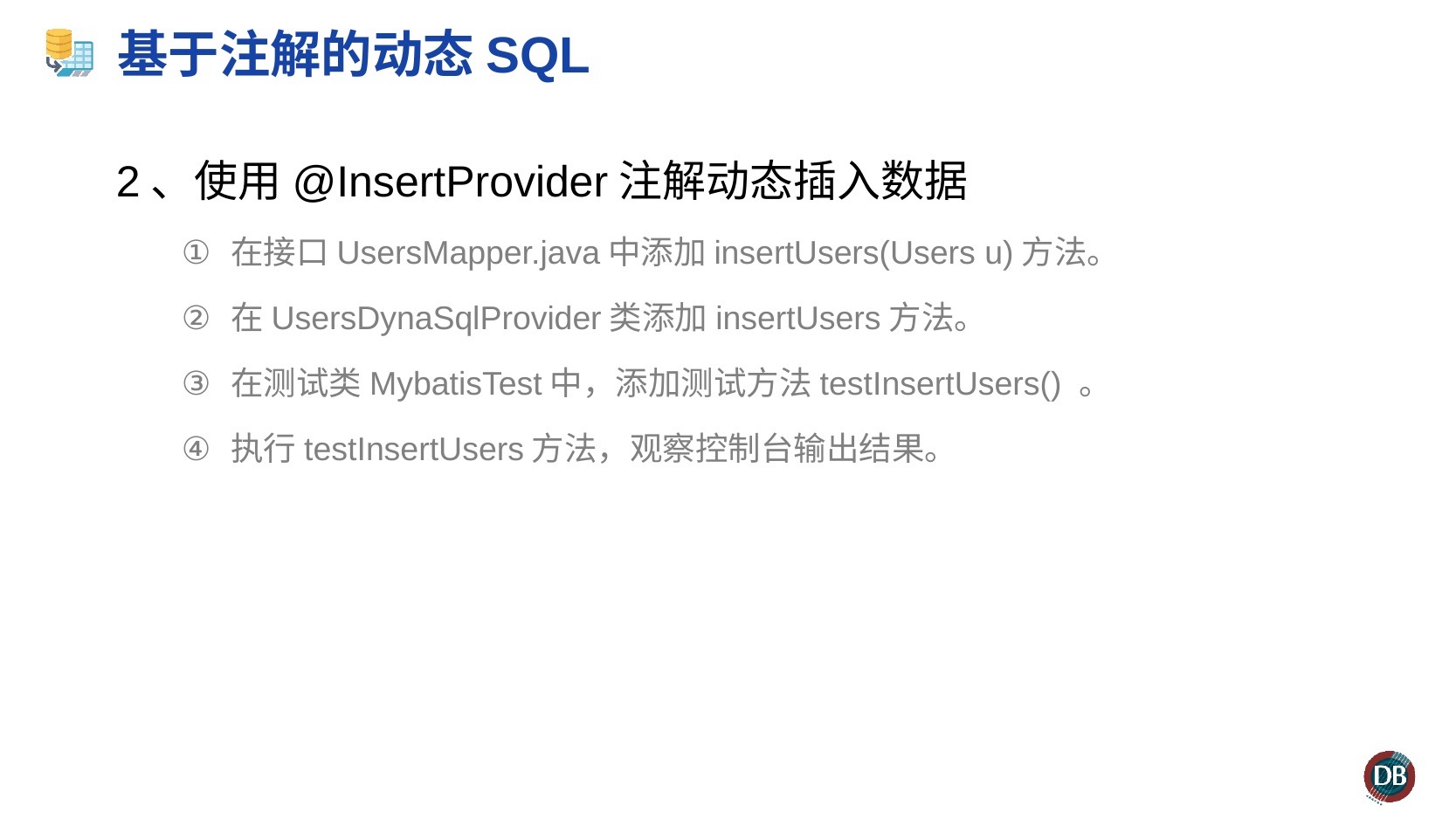

# 基于注解的动态SQL
2、使用@InsertProvider注解动态插入数据
在接口UsersMapper.java中添加insertUsers(Users u)方法。
在UsersDynaSqlProvider类添加insertUsers方法。
在测试类MybatisTest中，添加测试方法testInsertUsers() 。
执行testInsertUsers方法，观察控制台输出结果。